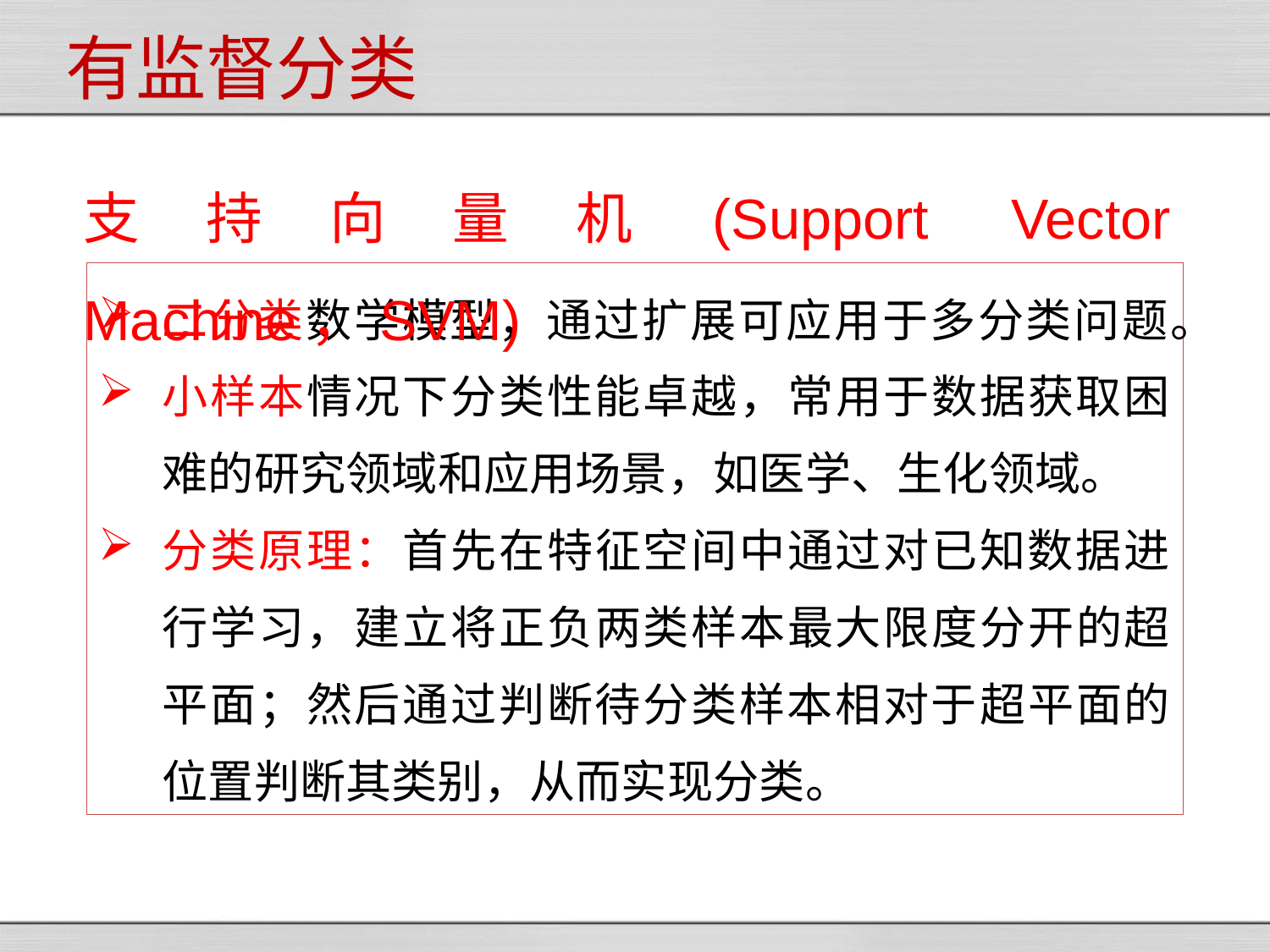

有监督分类
支持向量机(Support Vector Machine，SVM)
二分类数学模型，通过扩展可应用于多分类问题。
小样本情况下分类性能卓越，常用于数据获取困难的研究领域和应用场景，如医学、生化领域。
分类原理：首先在特征空间中通过对已知数据进行学习，建立将正负两类样本最大限度分开的超平面；然后通过判断待分类样本相对于超平面的位置判断其类别，从而实现分类。